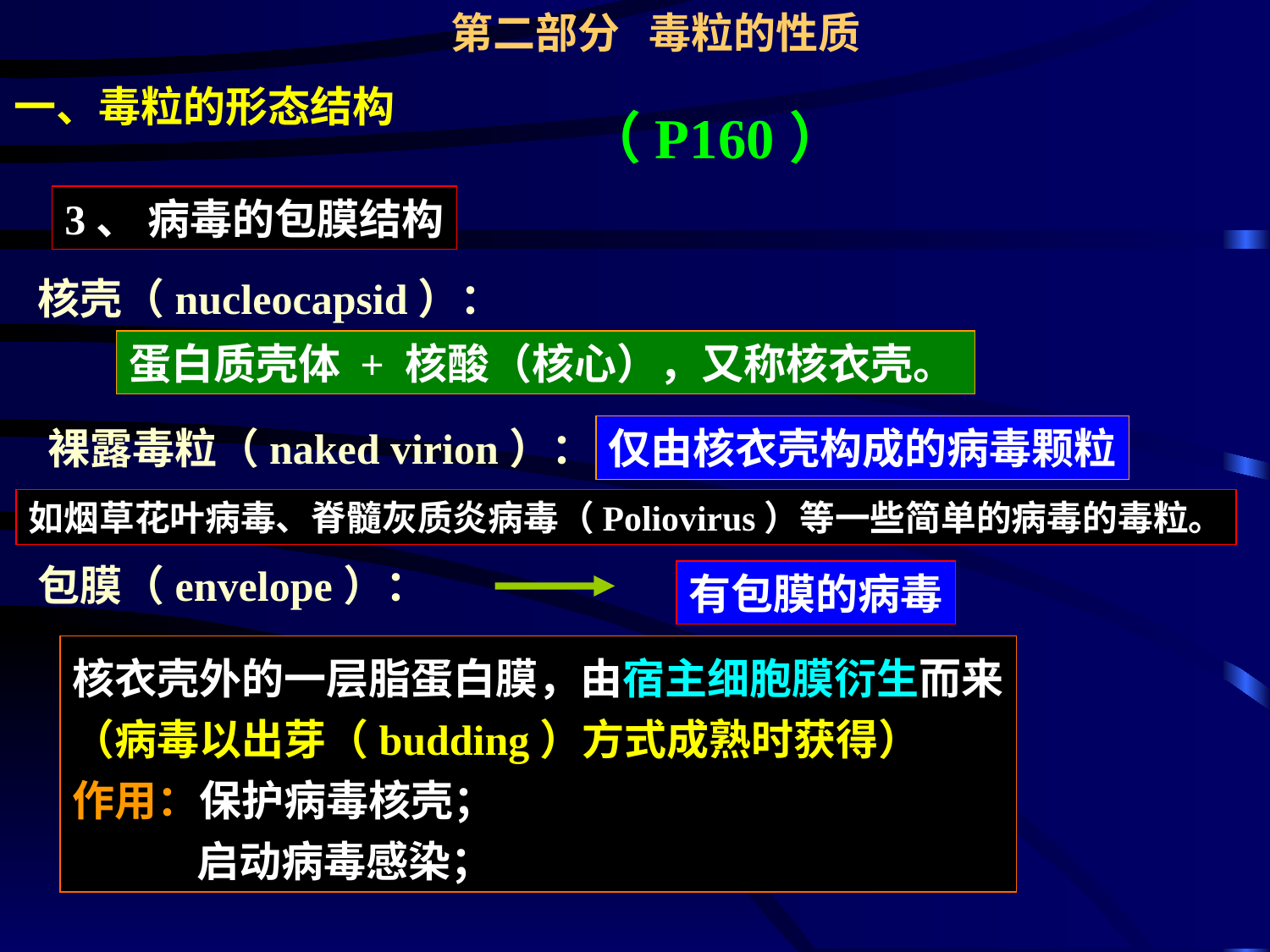

第二部分   毒粒的性质
一、毒粒的形态结构
（P160）
3、 病毒的包膜结构
核壳（nucleocapsid）：
蛋白质壳体 + 核酸（核心），又称核衣壳。
裸露毒粒（naked virion）：
仅由核衣壳构成的病毒颗粒
如烟草花叶病毒、脊髓灰质炎病毒（Poliovirus）等一些简单的病毒的毒粒。
包膜（envelope）：
有包膜的病毒

核衣壳外的一层脂蛋白膜，由宿主细胞膜衍生而来
（病毒以出芽（budding）方式成熟时获得）
作用：保护病毒核壳；
            启动病毒感染；